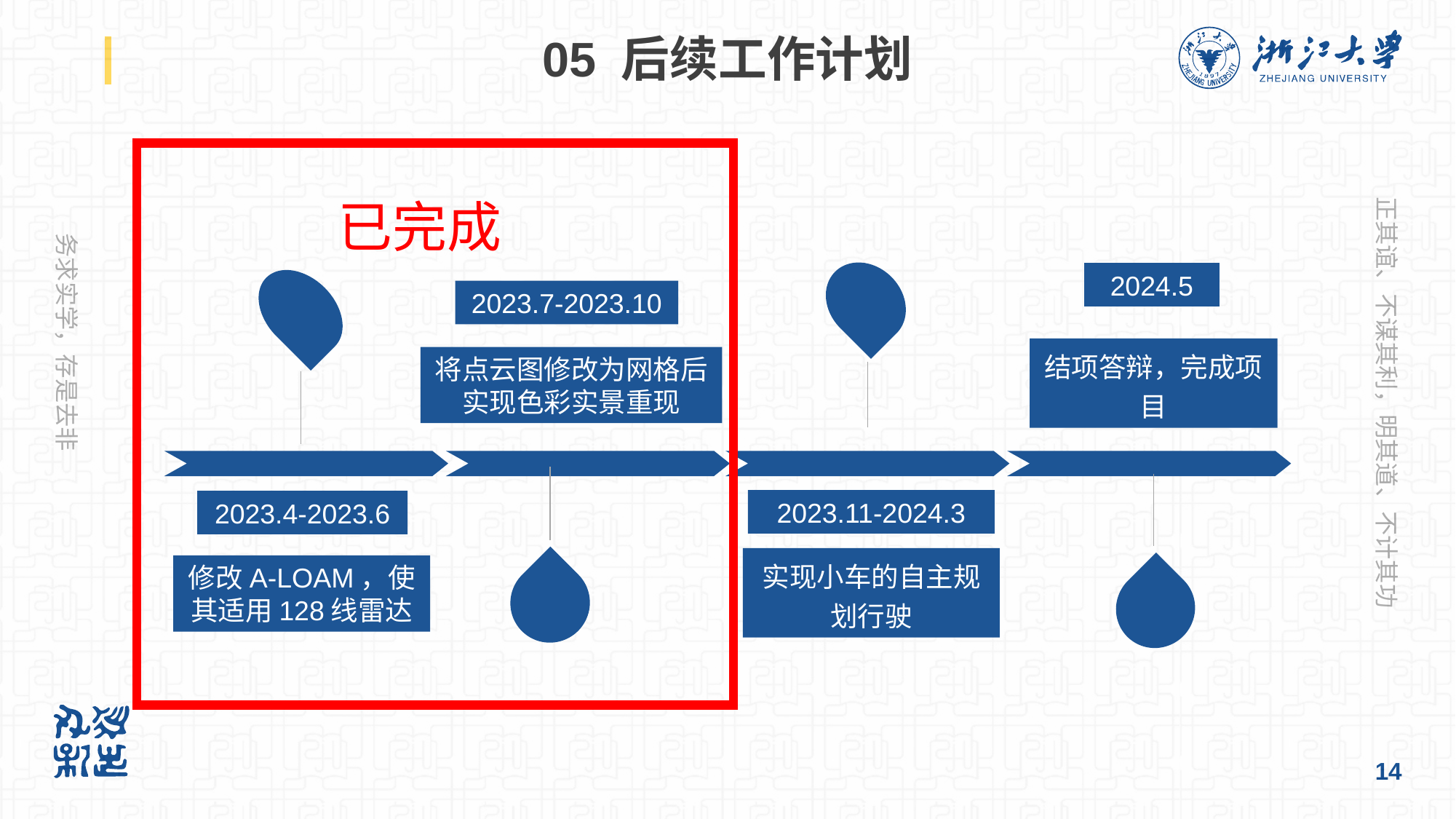

# 05 后续工作计划

已完成

2023.11-2024.3
实现小车的自主规划行驶
2024.5
结项答辩，完成项目

2023.4-2023.6
修改A-LOAM，使其适用128线雷达
2023.7-2023.10
将点云图修改为网格后实现色彩实景重现

14